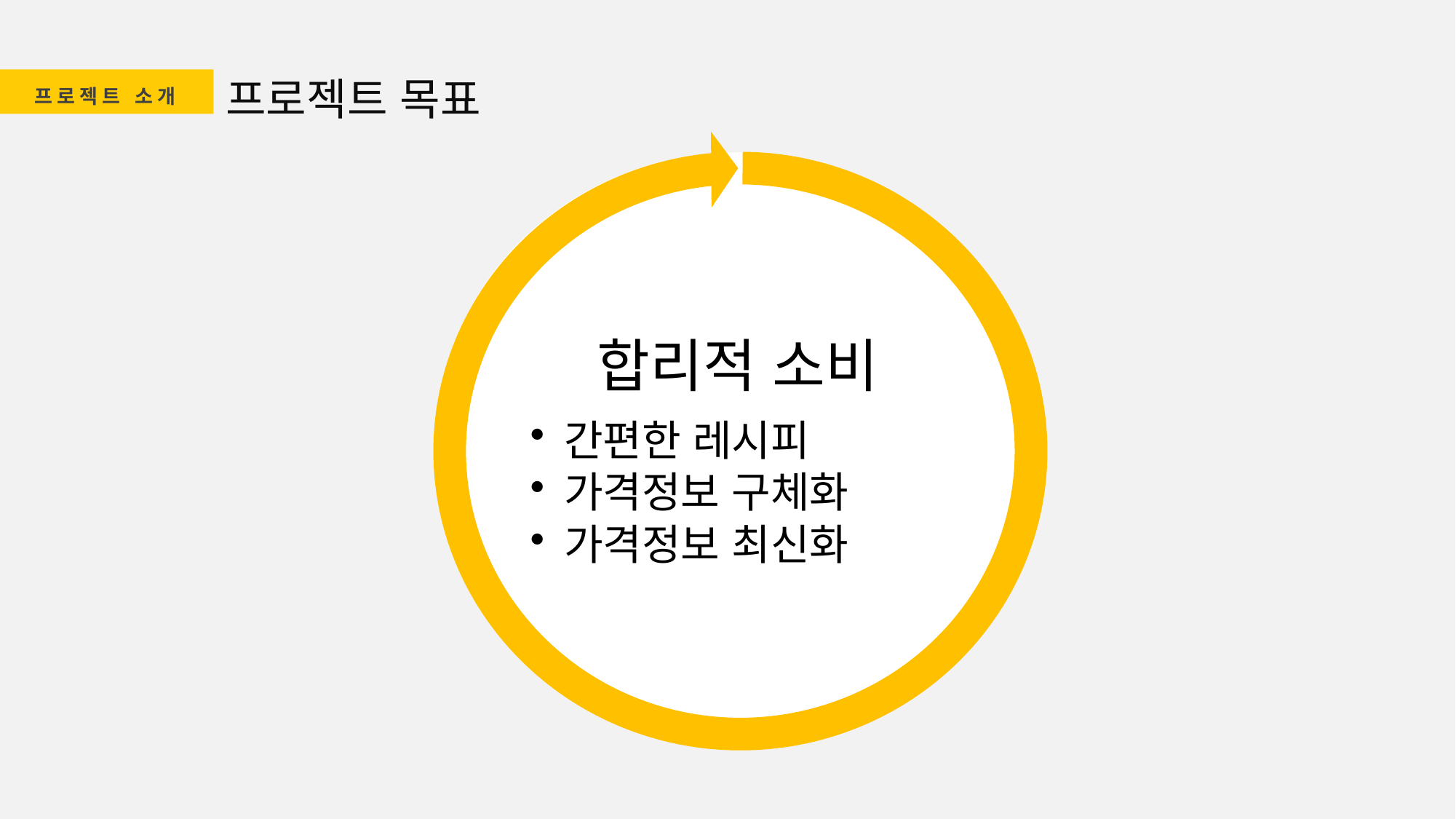

프로젝트 목표
프로젝트 소개

합리적 소비
간편한 레시피
가격정보 구체화
가격정보 최신화